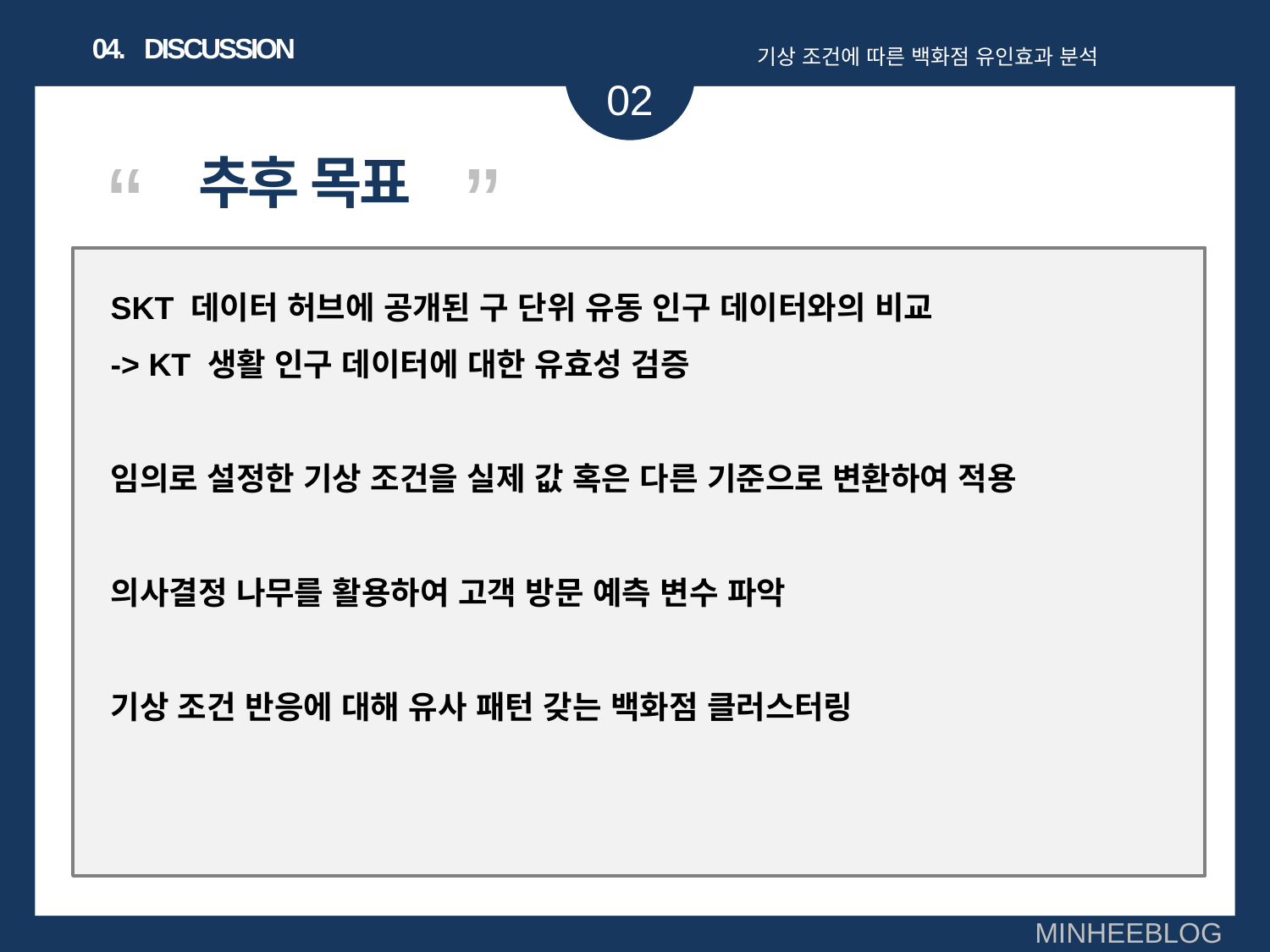

04.    DISCUSSION
기상 조건에 따른 백화점 유인효과 분석
02

“           ”
추후 목표

SKT 데이터 허브에 공개된 구 단위 유동 인구 데이터와의 비교
-> KT 생활 인구 데이터에 대한 유효성 검증

임의로 설정한 기상 조건을 실제 값 혹은 다른 기준으로 변환하여 적용

의사결정 나무를 활용하여 고객 방문 예측 변수 파악

기상 조건 반응에 대해 유사 패턴 갖는 백화점 클러스터링

MINHEEBLOG